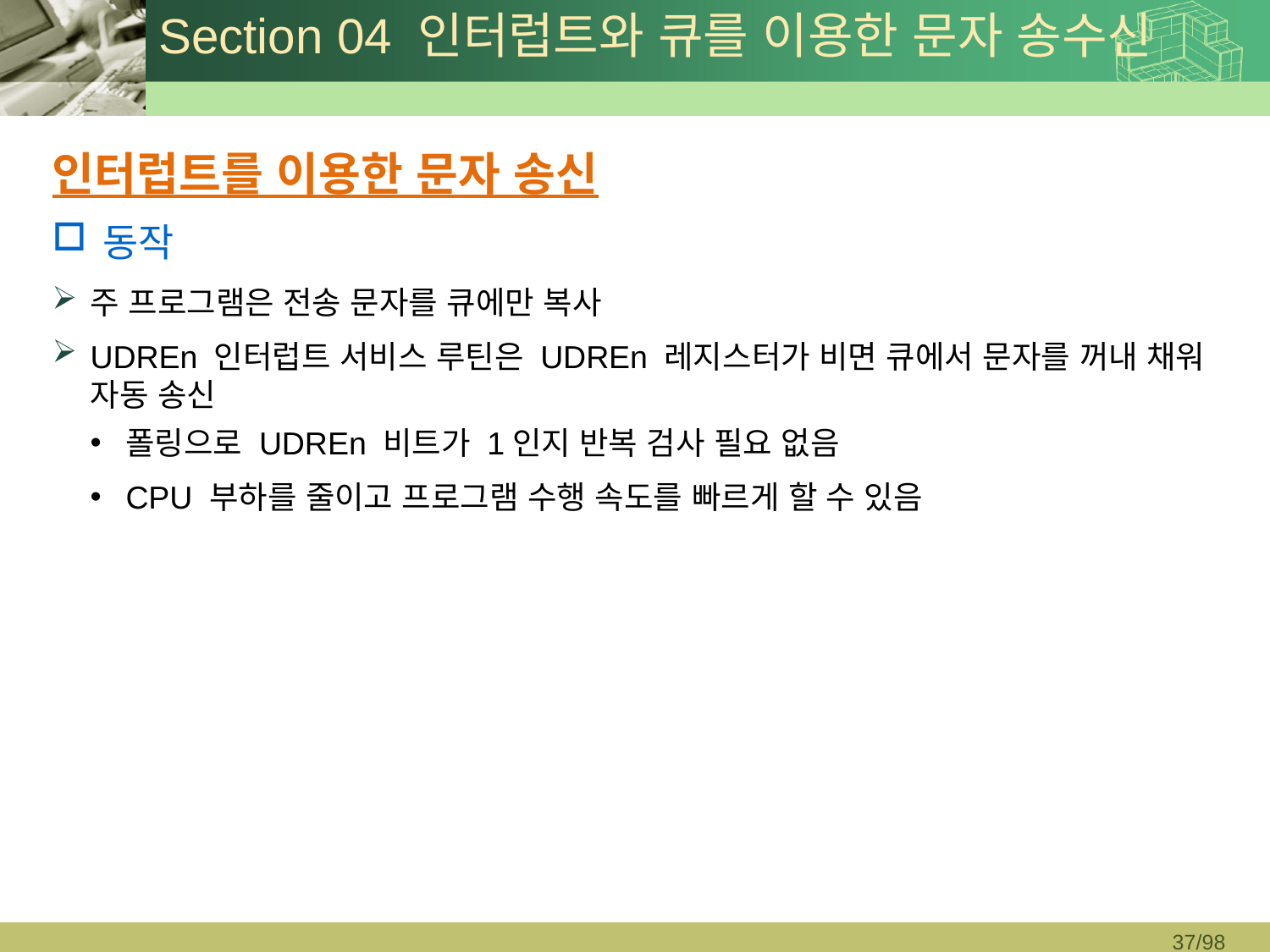

# Section 04 인터럽트와 큐를 이용한 문자 송수신
인터럽트를 이용한 문자 송신
동작
주 프로그램은 전송 문자를 큐에만 복사
UDREn 인터럽트 서비스 루틴은 UDREn 레지스터가 비면 큐에서 문자를 꺼내 채워 자동 송신
폴링으로 UDREn 비트가 1인지 반복 검사 필요 없음
CPU 부하를 줄이고 프로그램 수행 속도를 빠르게 할 수 있음